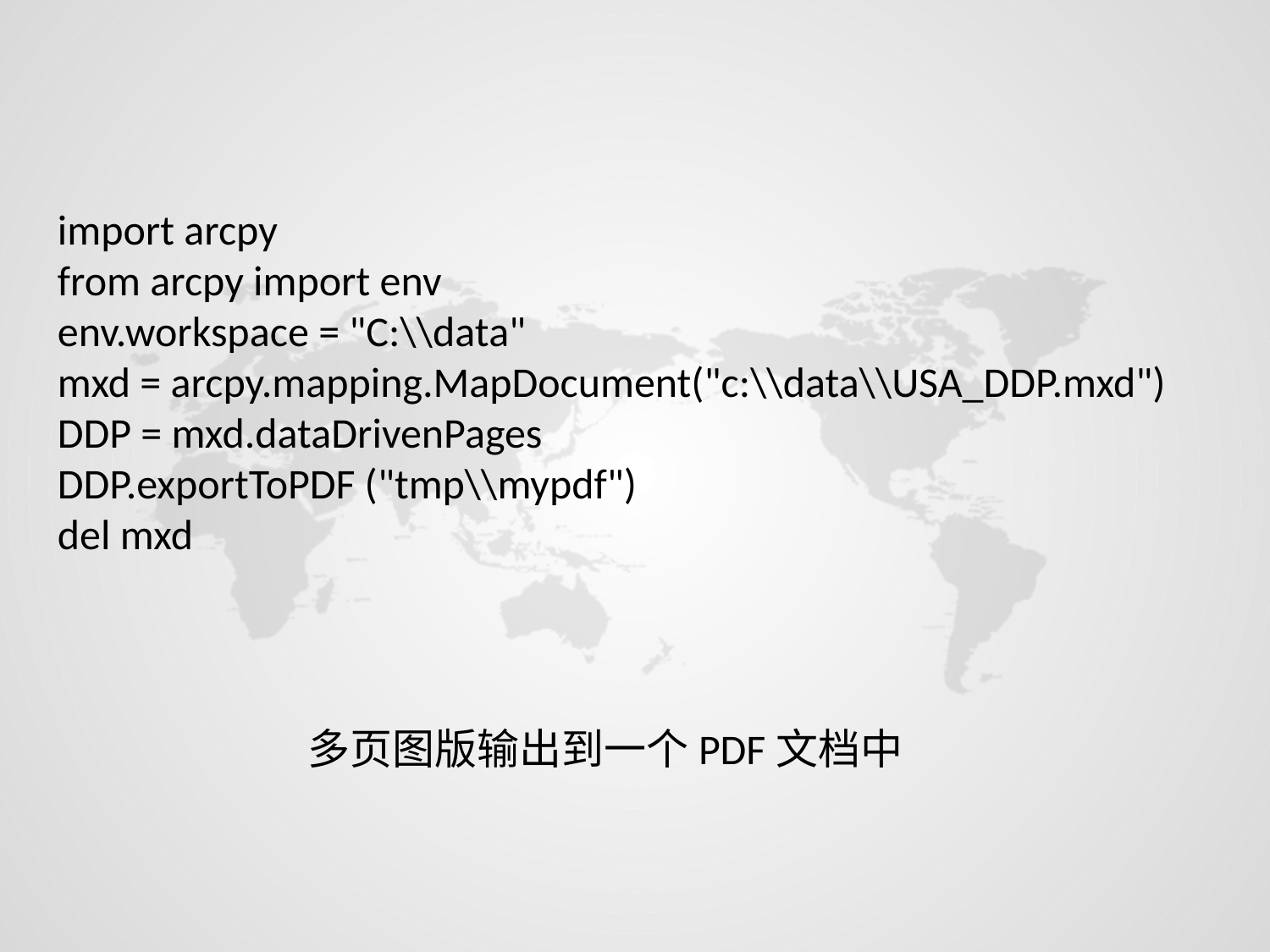

import arcpy
from arcpy import env
env.workspace = "C:\\data"
mxd = arcpy.mapping.MapDocument("c:\\data\\USA_DDP.mxd")
DDP = mxd.dataDrivenPages
DDP.exportToPDF ("tmp\\mypdf")
del mxd

多页图版输出到一个PDF文档中